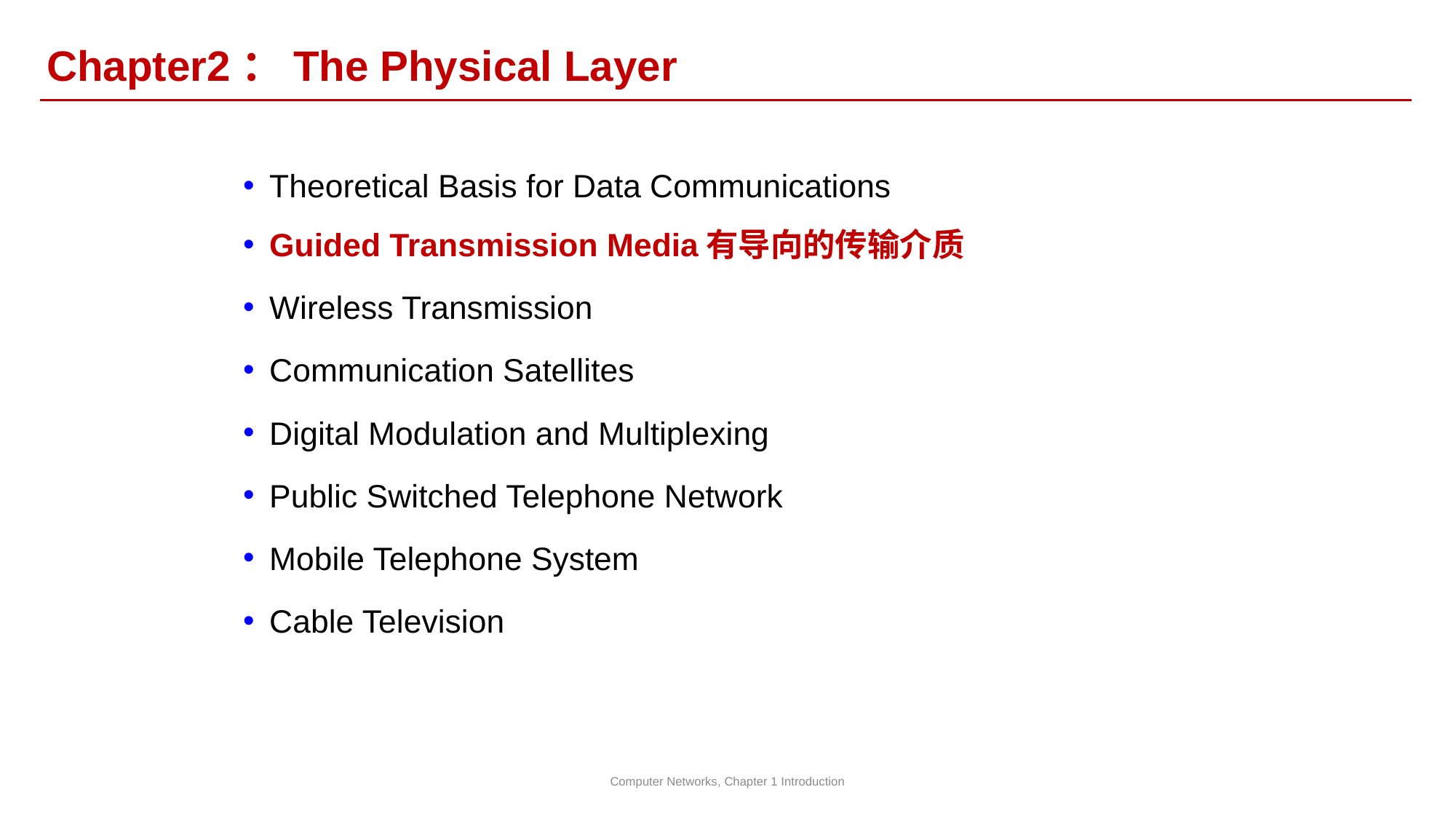

Chapter2：The Physical Layer
Theoretical Basis for Data Communications
Guided Transmission Media有导向的传输介质
Wireless Transmission
Communication Satellites
Digital Modulation and Multiplexing
Public Switched Telephone Network
Mobile Telephone System
Cable Television
Computer Networks, Chapter 1 Introduction